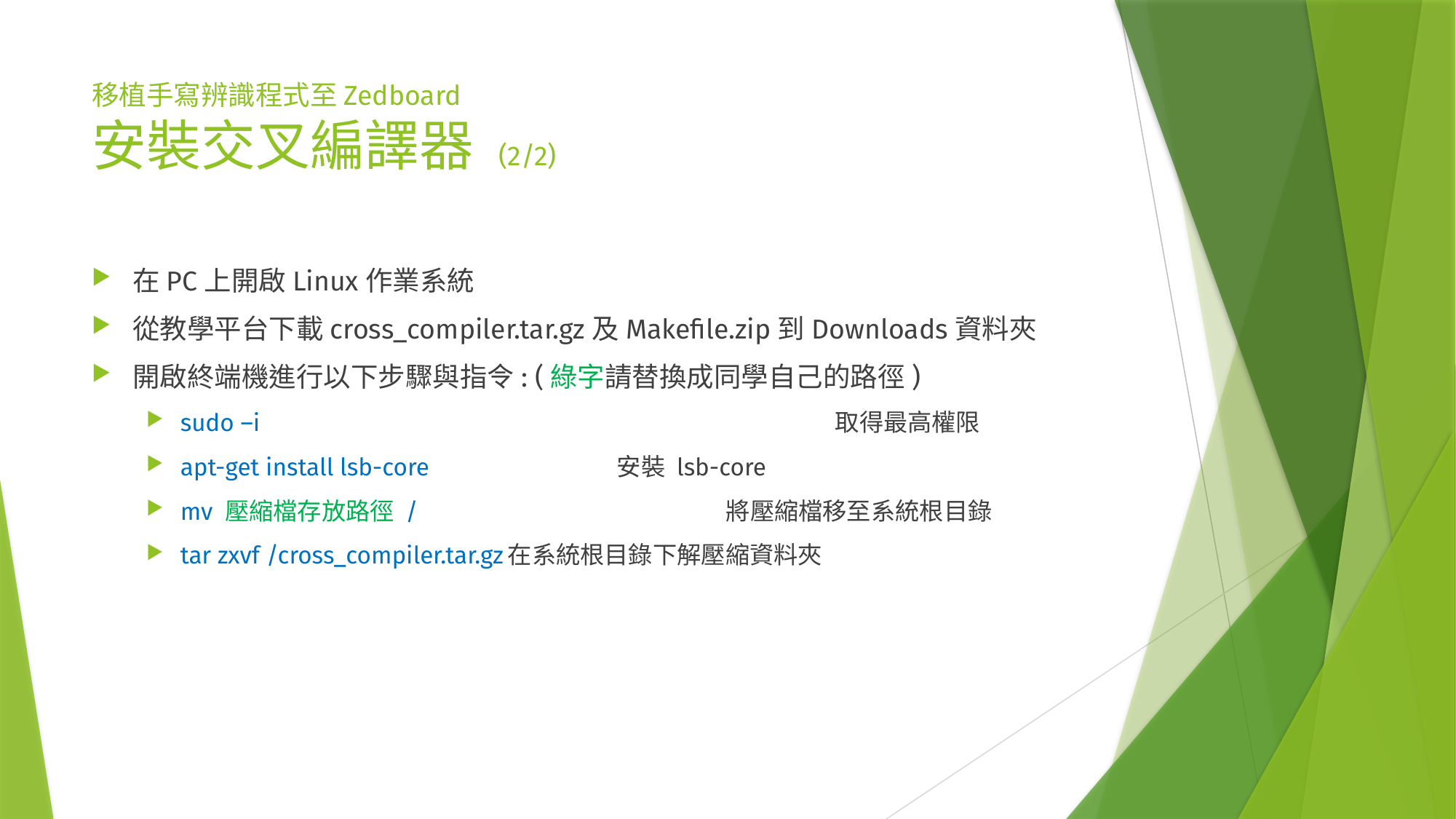

# 移植手寫辨識程式至Zedboard 安裝交叉編譯器 (2/2)
在PC上開啟Linux作業系統
從教學平台下載cross_compiler.tar.gz及Makefile.zip到Downloads資料夾
開啟終端機進行以下步驟與指令: (綠字請替換成同學自己的路徑)
sudo –i						取得最高權限
apt-get install lsb-core		安裝 lsb-core
mv 壓縮檔存放路徑 /			將壓縮檔移至系統根目錄
tar zxvf /cross_compiler.tar.gz	在系統根目錄下解壓縮資料夾